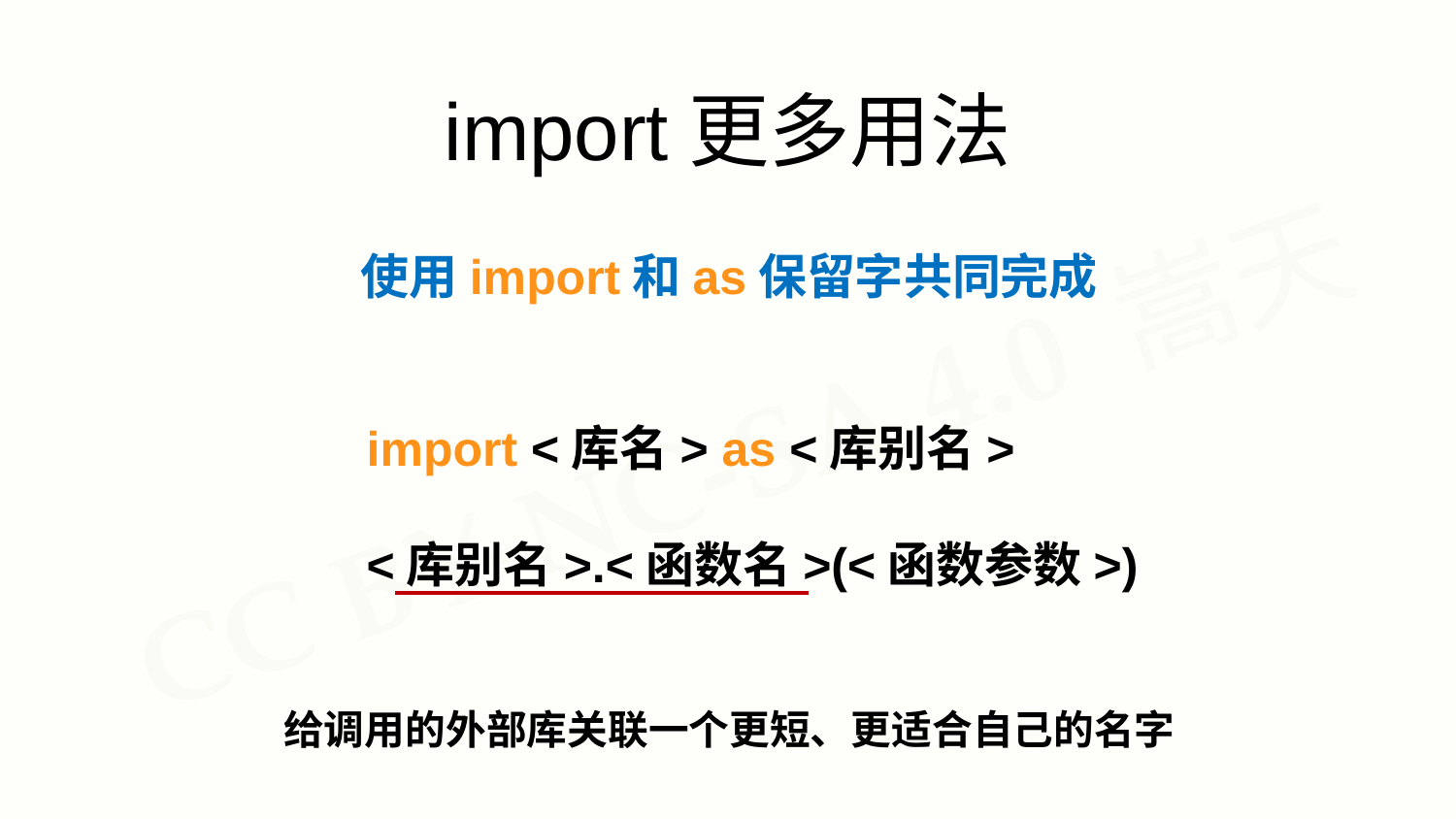

import更多用法
使用import和as保留字共同完成
          import <库名> as <库别名>
          <库别名>.<函数名>(<函数参数>)
给调用的外部库关联一个更短、更适合自己的名字